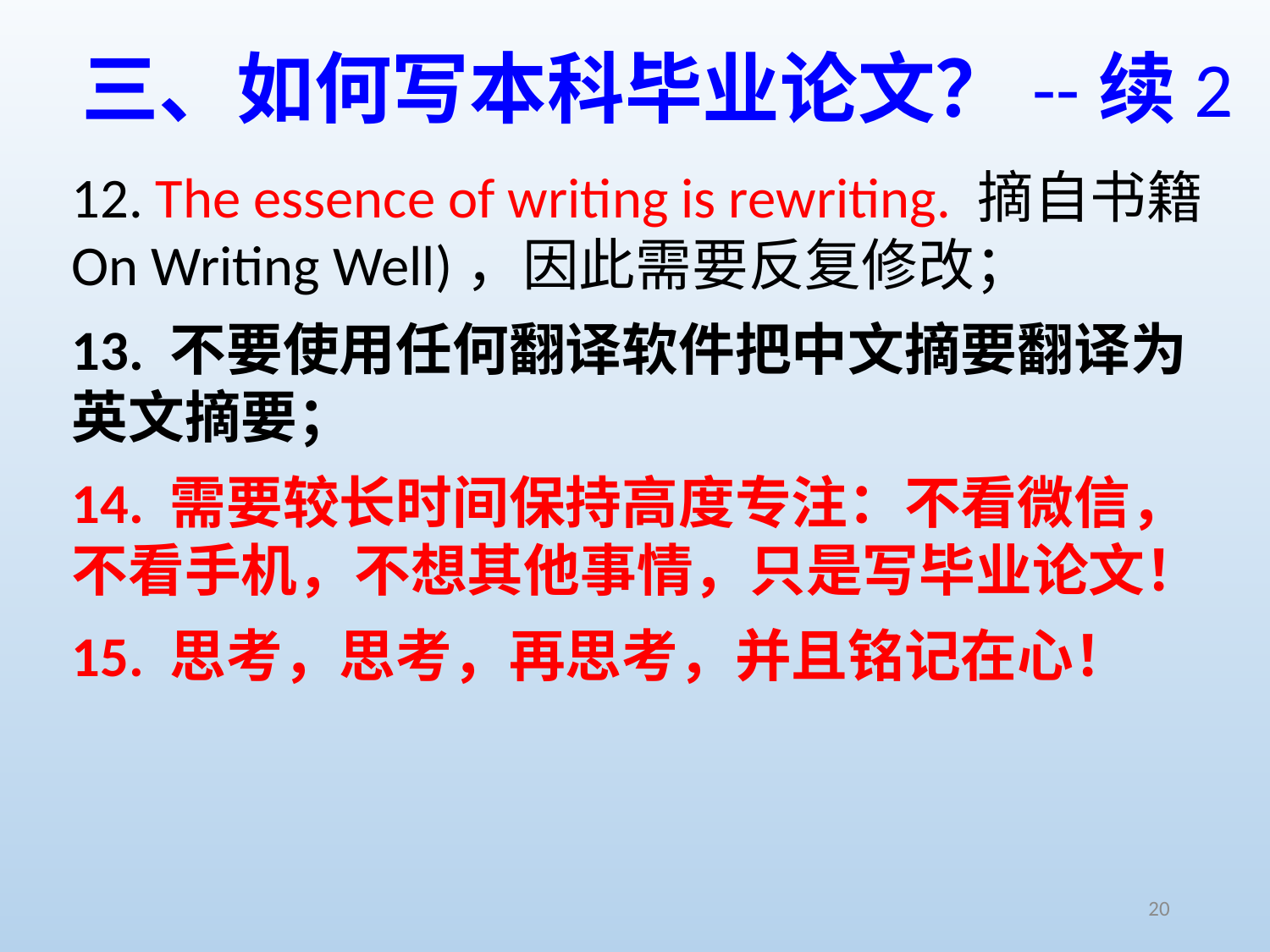

# 三、如何写本科毕业论文？--续2
12. The essence of writing is rewriting. 摘自书籍On Writing Well)，因此需要反复修改；
13. 不要使用任何翻译软件把中文摘要翻译为英文摘要；
14. 需要较长时间保持高度专注：不看微信，不看手机，不想其他事情，只是写毕业论文！
15. 思考，思考，再思考，并且铭记在心！
20